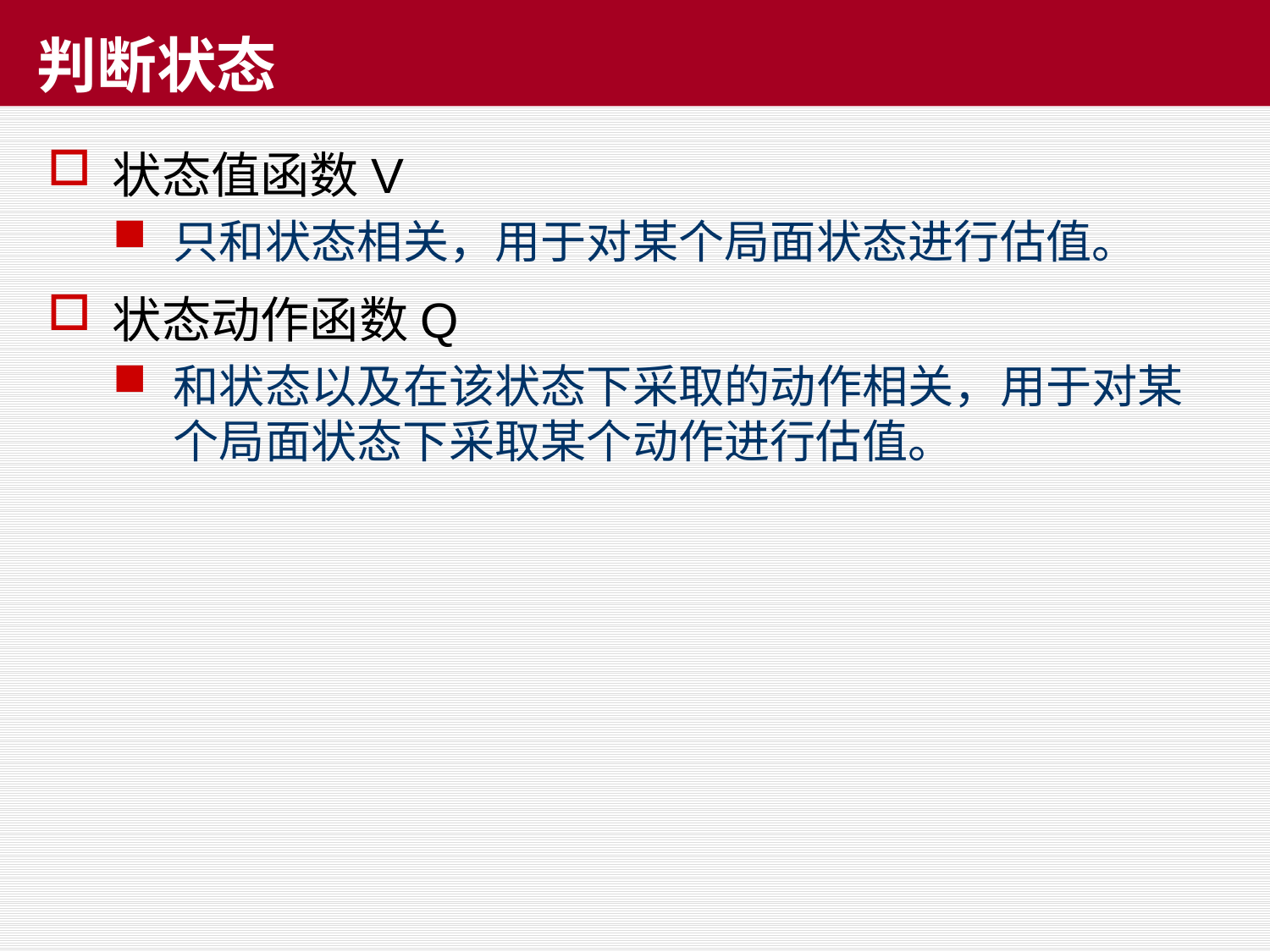

# 判断状态
状态值函数V
只和状态相关，用于对某个局面状态进行估值。
状态动作函数Q
和状态以及在该状态下采取的动作相关，用于对某个局面状态下采取某个动作进行估值。